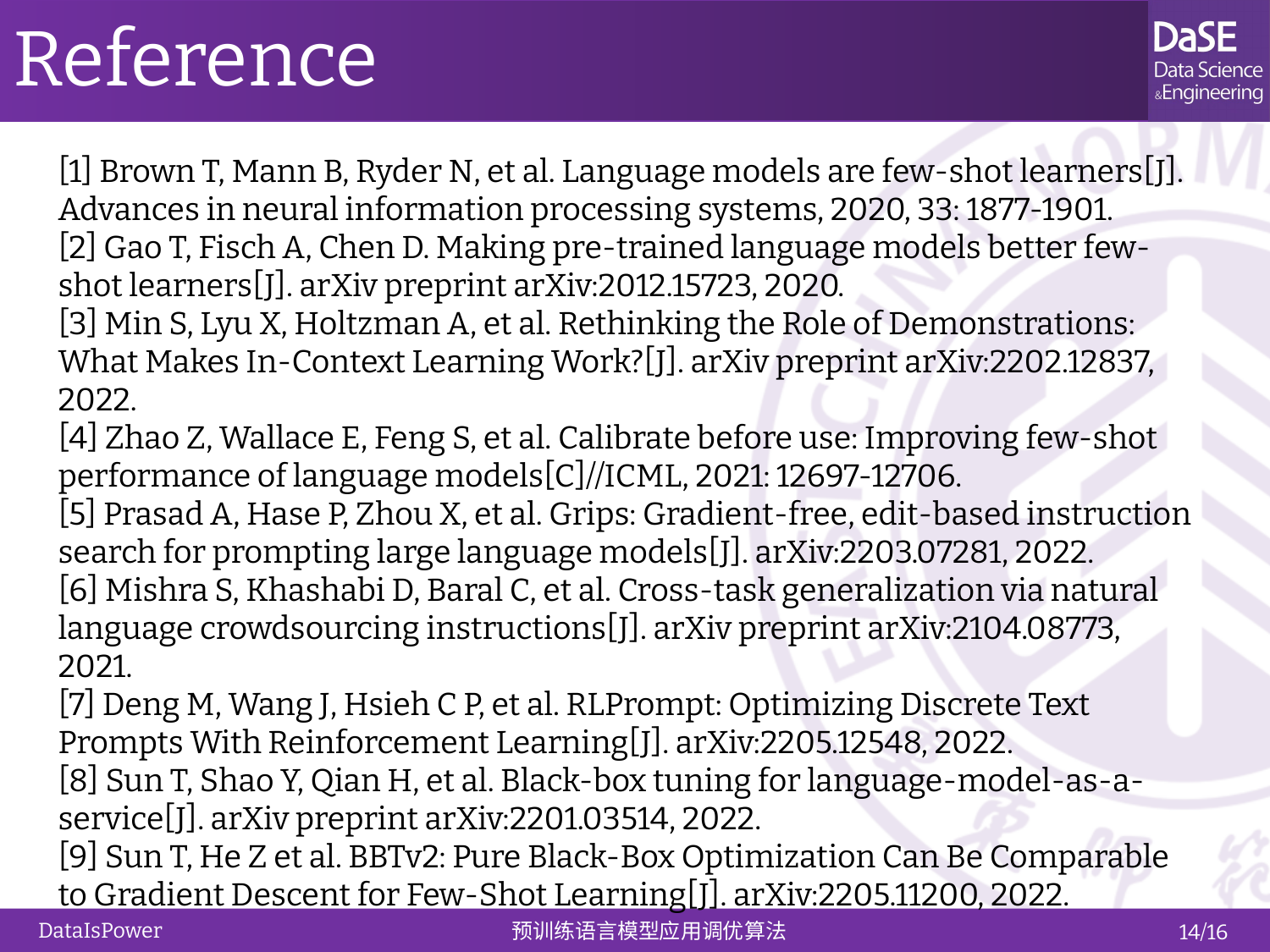

# Reference
[1] Brown T, Mann B, Ryder N, et al. Language models are few-shot learners[J]. Advances in neural information processing systems, 2020, 33: 1877-1901.
[2] Gao T, Fisch A, Chen D. Making pre-trained language models better few-shot learners[J]. arXiv preprint arXiv:2012.15723, 2020.
[3] Min S, Lyu X, Holtzman A, et al. Rethinking the Role of Demonstrations: What Makes In-Context Learning Work?[J]. arXiv preprint arXiv:2202.12837, 2022.
[4] Zhao Z, Wallace E, Feng S, et al. Calibrate before use: Improving few-shot performance of language models[C]//ICML, 2021: 12697-12706.
[5] Prasad A, Hase P, Zhou X, et al. Grips: Gradient-free, edit-based instruction search for prompting large language models[J]. arXiv:2203.07281, 2022.
[6] Mishra S, Khashabi D, Baral C, et al. Cross-task generalization via natural language crowdsourcing instructions[J]. arXiv preprint arXiv:2104.08773, 2021.
[7] Deng M, Wang J, Hsieh C P, et al. RLPrompt: Optimizing Discrete Text Prompts With Reinforcement Learning[J]. arXiv:2205.12548, 2022.
[8] Sun T, Shao Y, Qian H, et al. Black-box tuning for language-model-as-a-service[J]. arXiv preprint arXiv:2201.03514, 2022.
[9] Sun T, He Z et al. BBTv2: Pure Black-Box Optimization Can Be Comparable to Gradient Descent for Few-Shot Learning[J]. arXiv:2205.11200, 2022.

DataIsPower
预训练语言模型应用调优算法